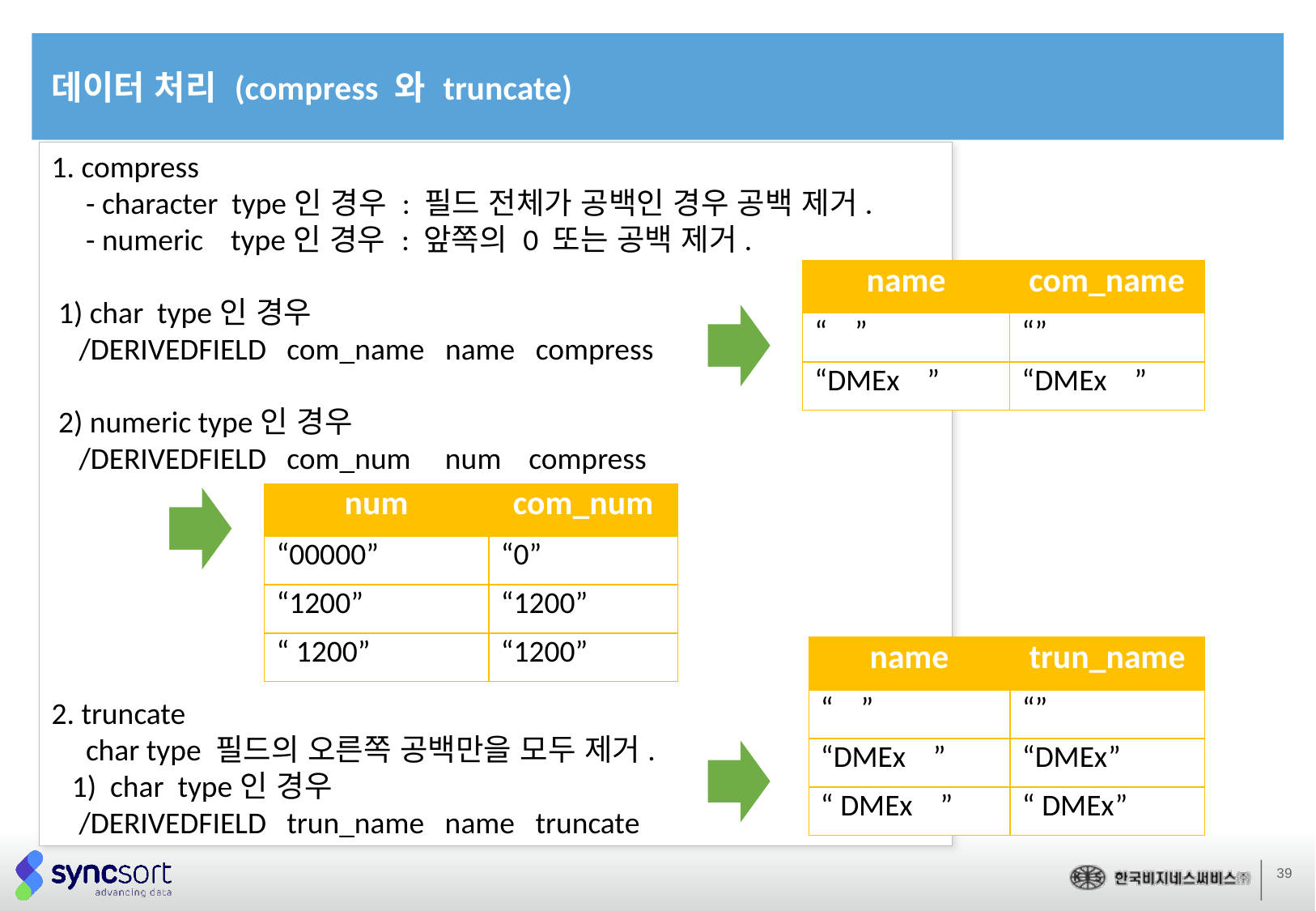

데이터 처리 (compress 와 truncate)
1. compress
     - character  type인 경우 : 필드 전체가 공백인 경우 공백 제거.
     - numeric    type인 경우 : 앞쪽의 0 또는 공백 제거.

 1) char  type인 경우
    /DERIVEDFIELD   com_name   name   compress

 2) numeric type인 경우
    /DERIVEDFIELD   com_num     num    compress

2. truncate
     char type 필드의 오른쪽 공백만을 모두 제거.
   1)  char  type인 경우
    /DERIVEDFIELD   trun_name   name   truncate
| name | com\_name |
| --- | --- |
| “ ” | “” |
| “DMEx ” | “DMEx ” |

| num | com\_num |
| --- | --- |
| “00000” | “0” |
| “1200” | “1200” |
| “ 1200” | “1200” |
| name | trun\_name |
| --- | --- |
| “ ” | “” |
| “DMEx ” | “DMEx” |
| “ DMEx ” | “ DMEx” |